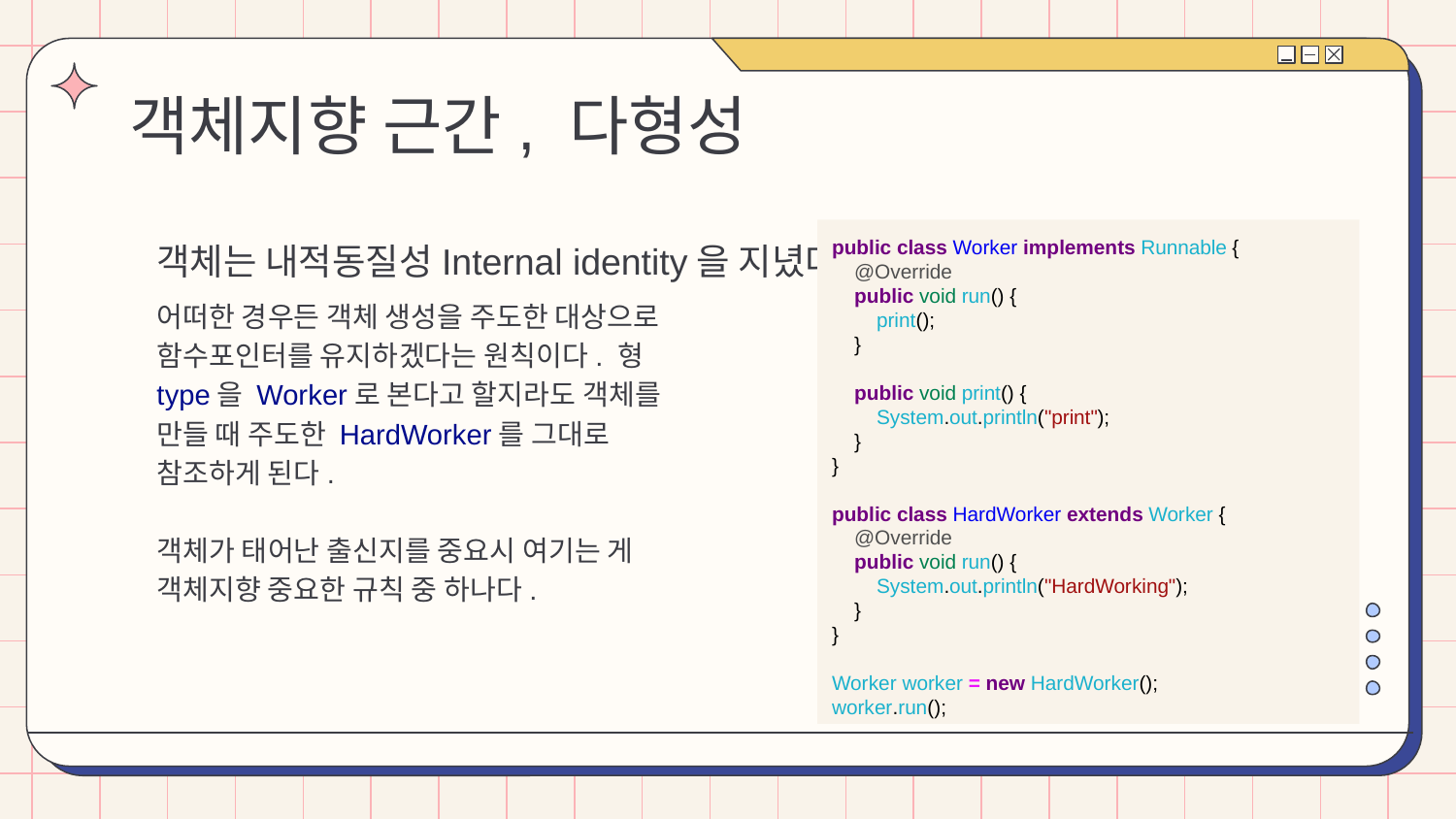

# 객체지향 근간, 다형성
객체는 내적동질성Internal identity을 지녔다
public class Worker implements Runnable {
    @Override
    public void run() {
        print();
    }

    public void print() {
        System.out.println("print");
    }
}

public class HardWorker extends Worker {
    @Override
    public void run() {
        System.out.println("HardWorking");
    }
}

Worker worker = new HardWorker();
worker.run();
어떠한 경우든 객체 생성을 주도한 대상으로 함수포인터를 유지하겠다는 원칙이다. 형type을 Worker로 본다고 할지라도 객체를 만들 때 주도한 HardWorker를 그대로 참조하게 된다.

객체가 태어난 출신지를 중요시 여기는 게 객체지향 중요한 규칙 중 하나다.